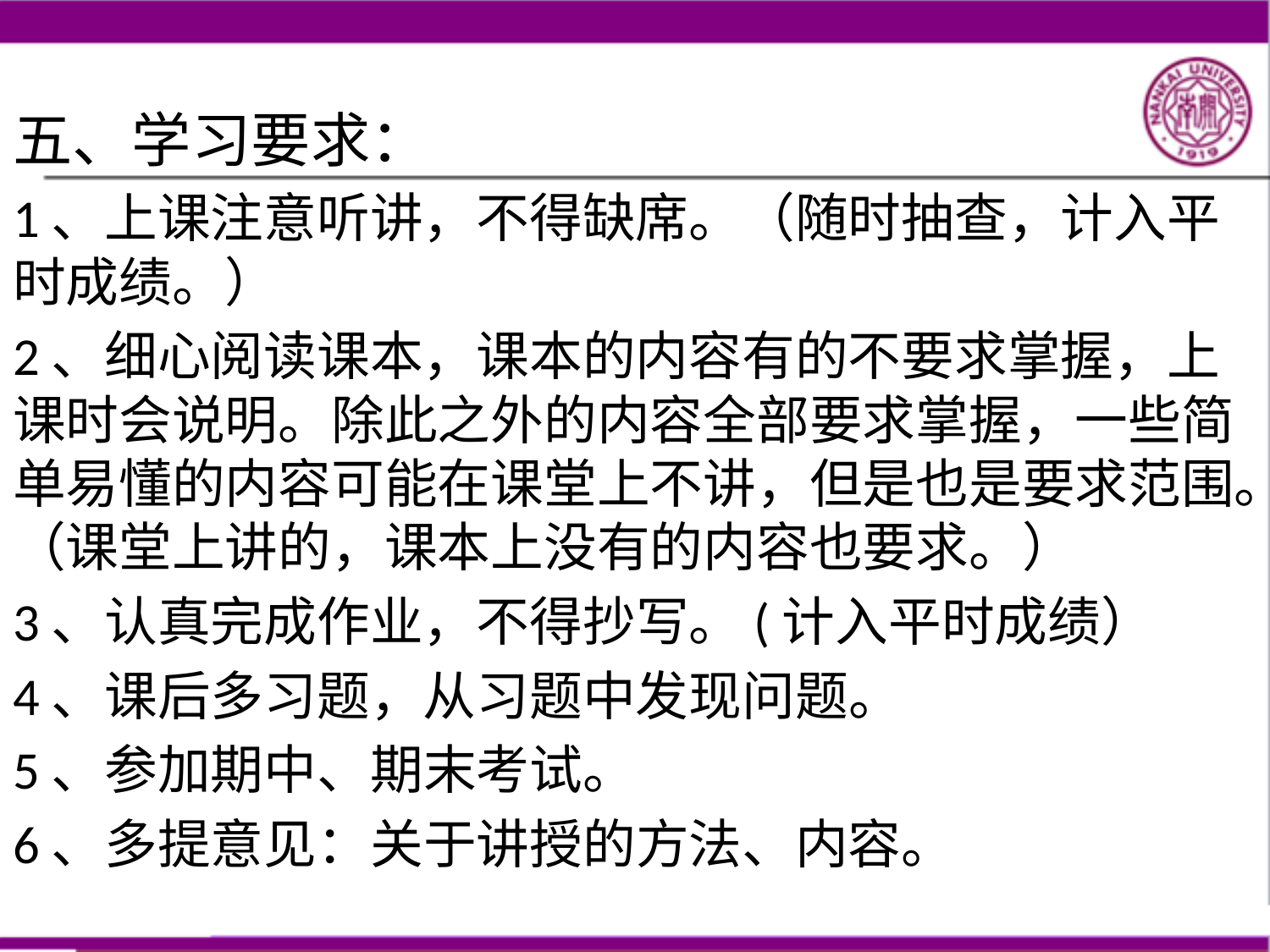

五、学习要求：
1、上课注意听讲，不得缺席。（随时抽查，计入平时成绩。）
2、细心阅读课本，课本的内容有的不要求掌握，上课时会说明。除此之外的内容全部要求掌握，一些简单易懂的内容可能在课堂上不讲，但是也是要求范围。（课堂上讲的，课本上没有的内容也要求。）
3、认真完成作业，不得抄写。(计入平时成绩）
4、课后多习题，从习题中发现问题。
5、参加期中、期末考试。
6、多提意见：关于讲授的方法、内容。